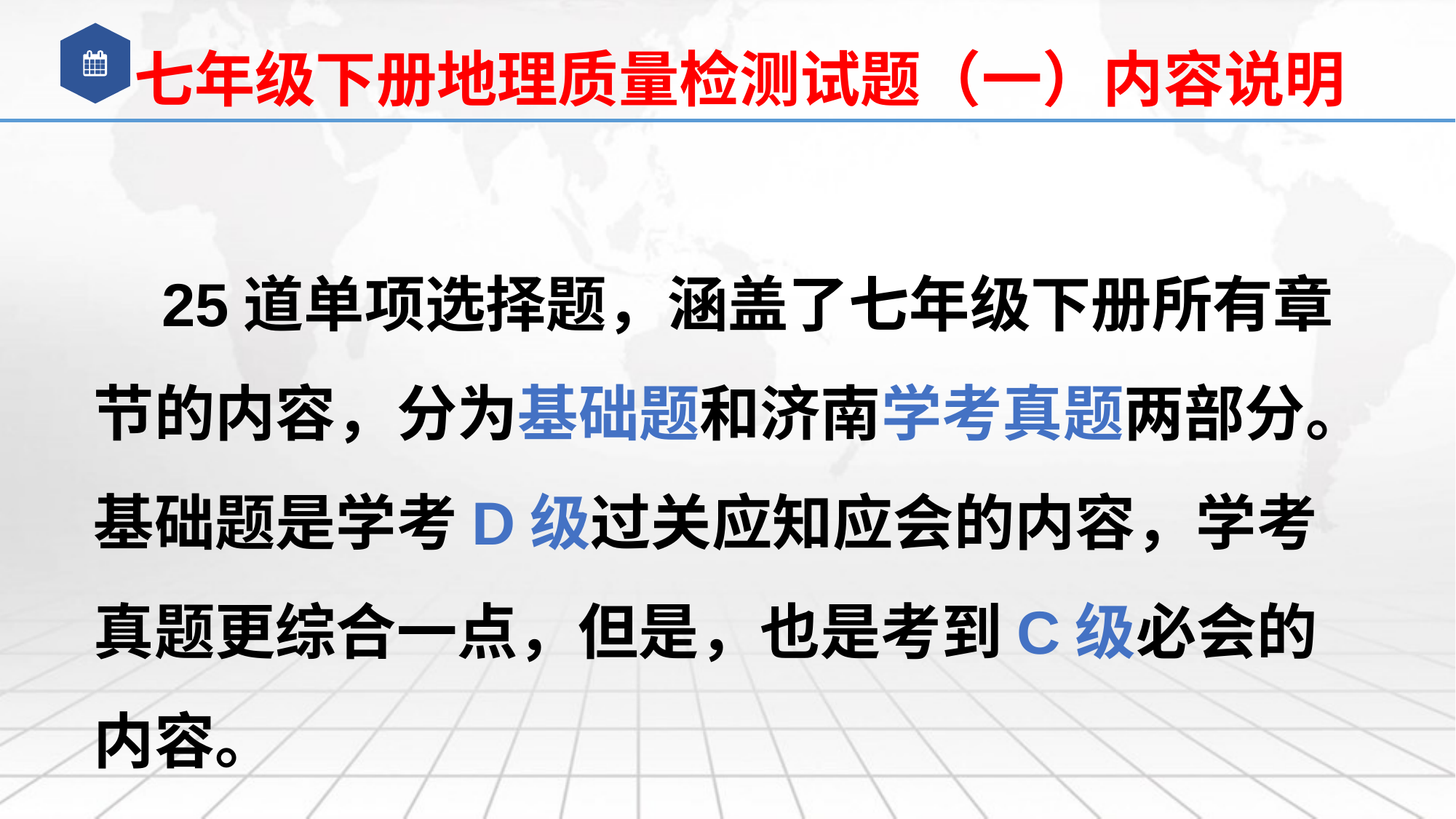

七年级下册地理质量检测试题（一）内容说明

    25道单项选择题，涵盖了七年级下册所有章节的内容，分为基础题和济南学考真题两部分。基础题是学考D级过关应知应会的内容，学考真题更综合一点，但是，也是考到C级必会的内容。